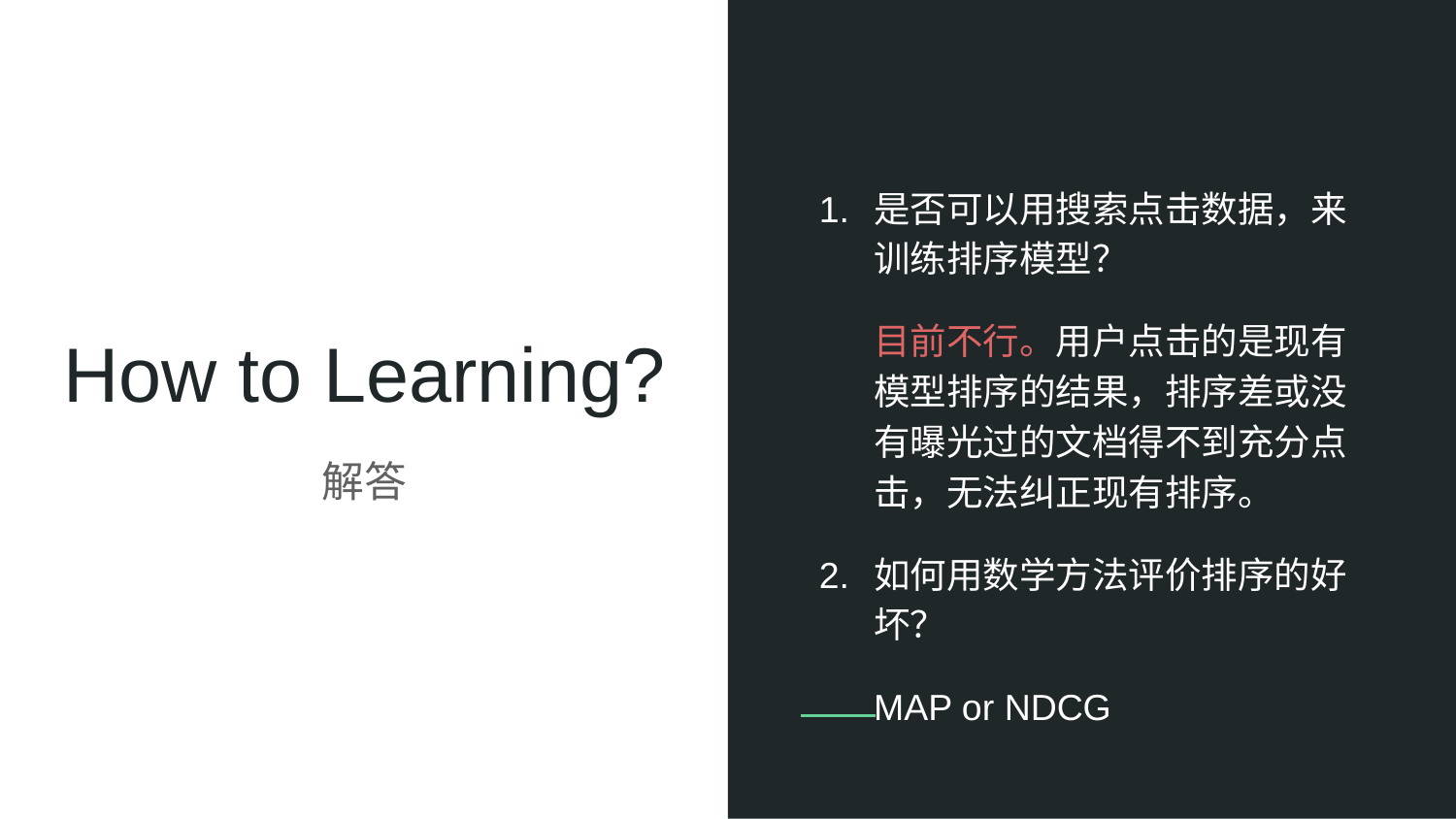

# How to Learning?
是否可以用搜索点击数据，来训练排序模型？
目前不行。用户点击的是现有模型排序的结果，排序差或没有曝光过的文档得不到充分点击，无法纠正现有排序。
如何用数学方法评价排序的好坏？
MAP or NDCG
解答